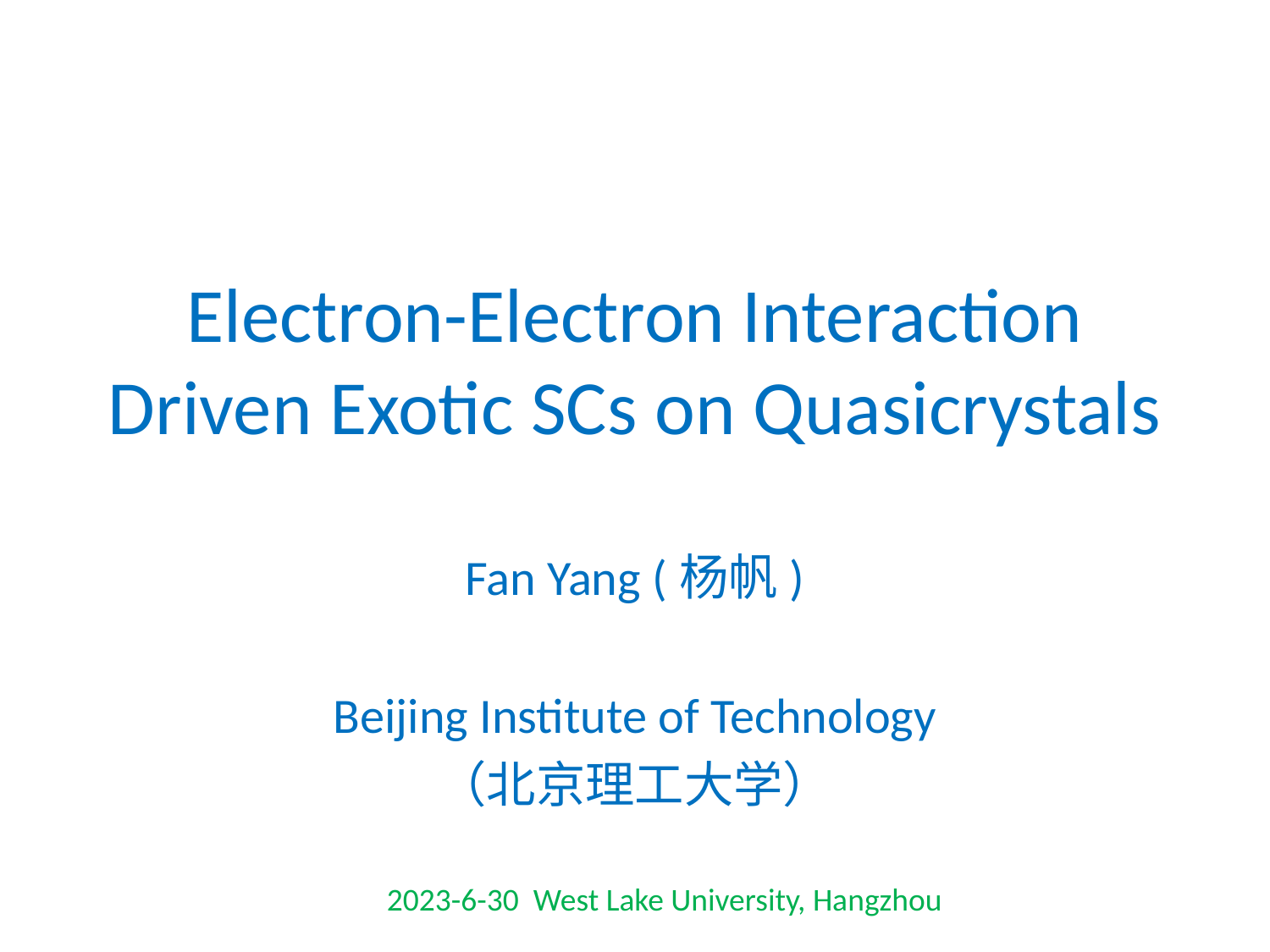

# Electron-Electron Interaction Driven Exotic SCs on Quasicrystals
Fan Yang (杨帆)

Beijing Institute of Technology
（北京理工大学）

                                    2023-6-30  West Lake University, Hangzhou